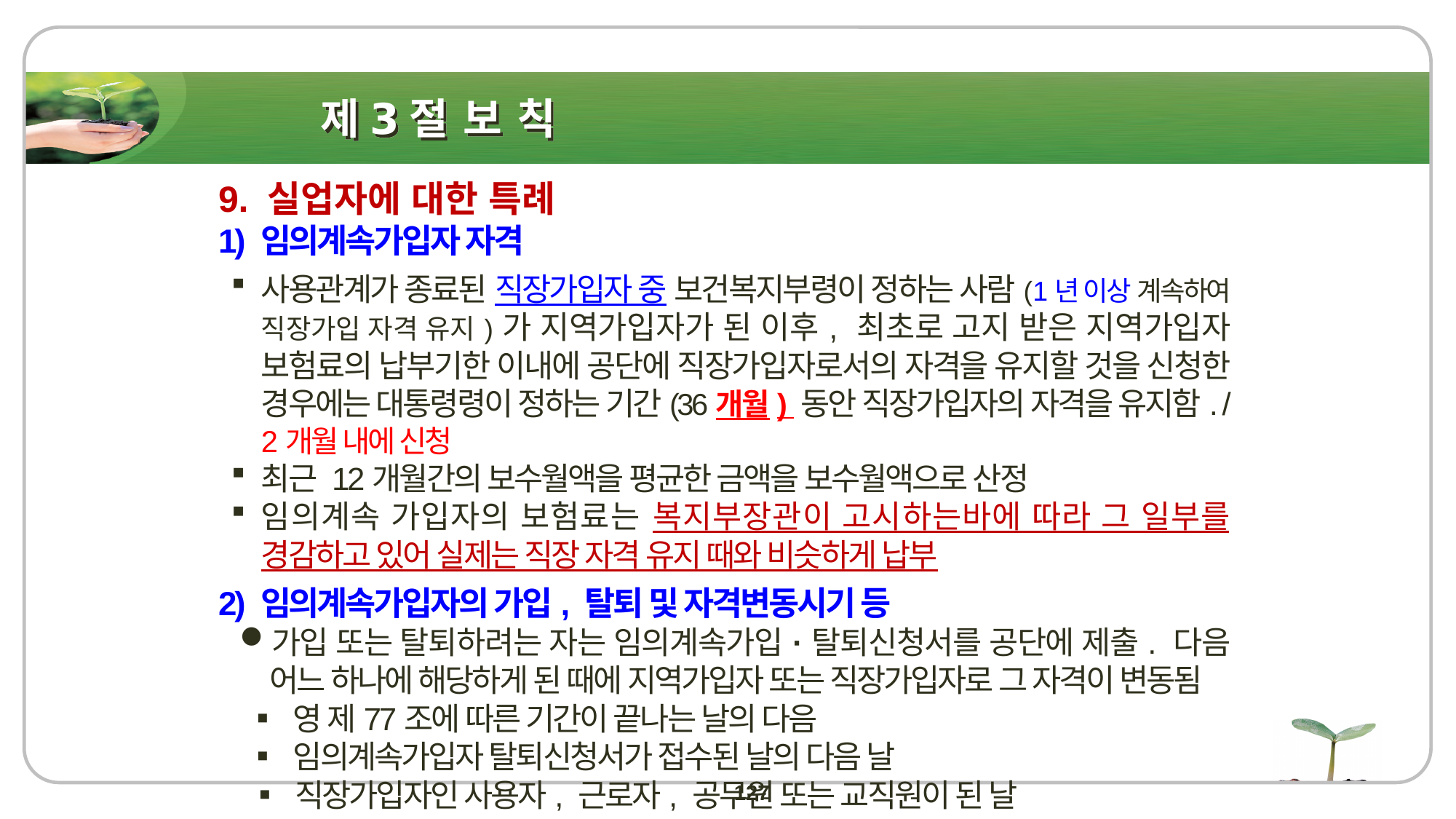

# 제3절 보 칙
9. 실업자에 대한 특례
1) 임의계속가입자 자격
사용관계가 종료된 직장가입자 중 보건복지부령이 정하는 사람(1년 이상 계속하여 직장가입 자격 유지)가 지역가입자가 된 이후, 최초로 고지 받은 지역가입자 보험료의 납부기한 이내에 공단에 직장가입자로서의 자격을 유지할 것을 신청한 경우에는 대통령령이 정하는 기간(36개월) 동안 직장가입자의 자격을 유지함. / 2개월 내에 신청
최근 12개월간의 보수월액을 평균한 금액을 보수월액으로 산정
임의계속 가입자의 보험료는 복지부장관이 고시하는바에 따라 그 일부를 경감하고 있어 실제는 직장 자격 유지 때와 비슷하게 납부
2) 임의계속가입자의 가입, 탈퇴 및 자격변동시기 등
가입 또는 탈퇴하려는 자는 임의계속가입·탈퇴신청서를 공단에 제출. 다음 어느 하나에 해당하게 된 때에 지역가입자 또는 직장가입자로 그 자격이 변동됨
    ▪ 영 제77조에 따른 기간이 끝나는 날의 다음
    ▪ 임의계속가입자 탈퇴신청서가 접수된 날의 다음 날
   ▪ 직장가입자인 사용자, 근로자, 공무원 또는 교직원이 된 날
127